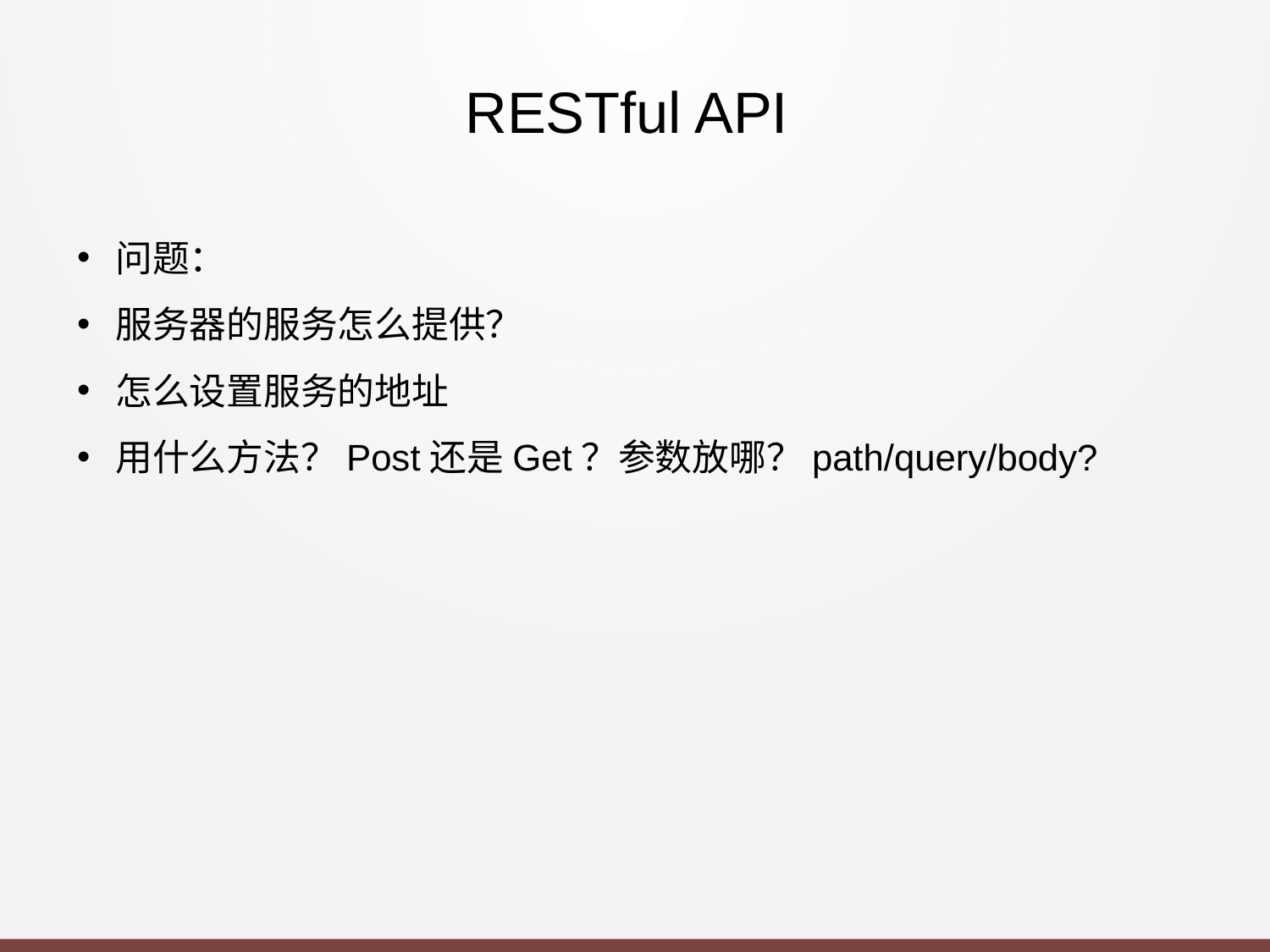

# RESTful API
问题：
服务器的服务怎么提供？
怎么设置服务的地址
⽤什么⽅法？Post还是Get？参数放哪？path/query/body?